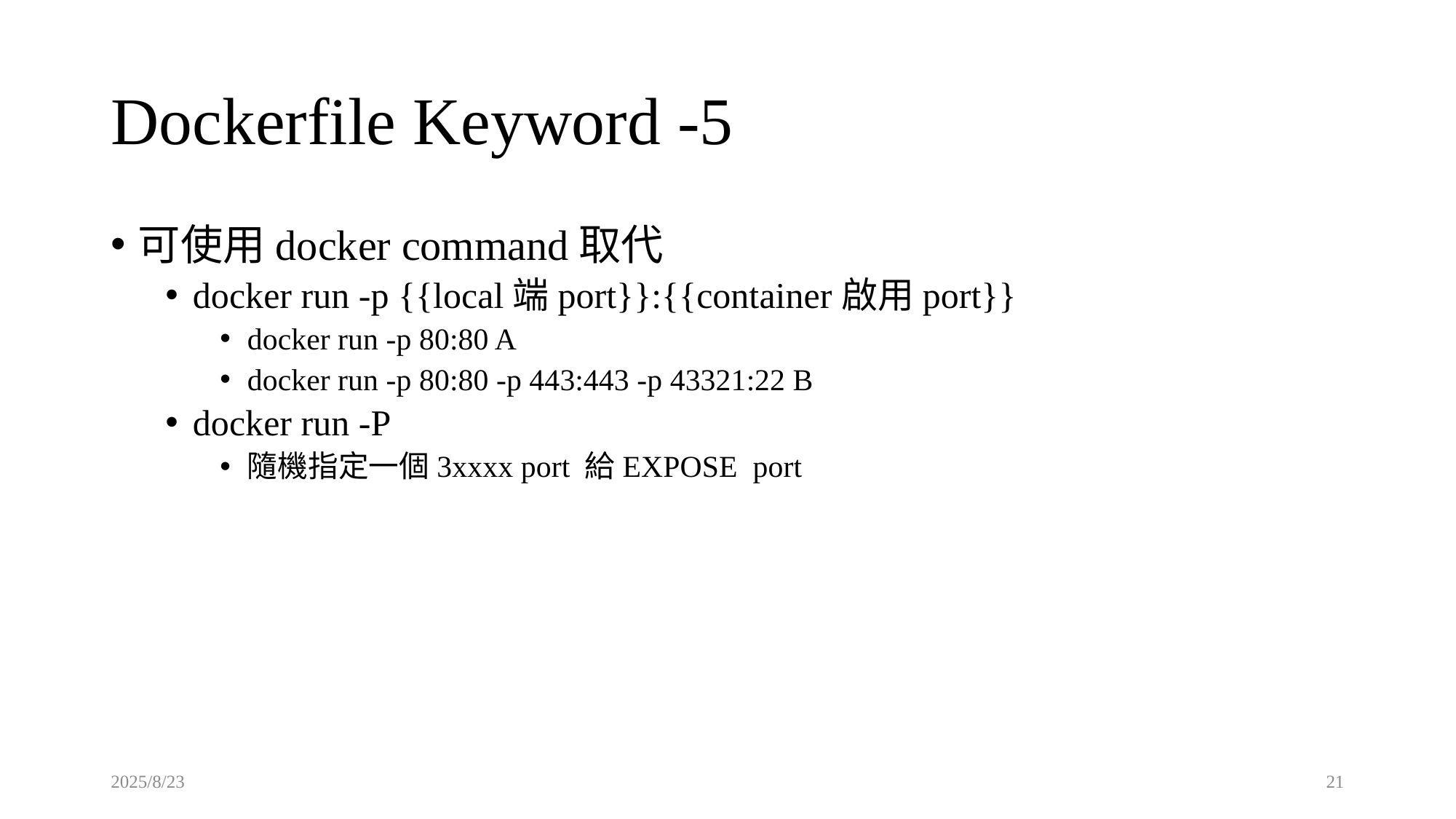

# Dockerfile Keyword -5
可使用docker command取代
docker run -p {{local端port}}:{{container啟用port}}
docker run -p 80:80 A
docker run -p 80:80 -p 443:443 -p 43321:22 B
docker run -P
隨機指定一個3xxxx port 給EXPOSE  port
2025/8/23
21